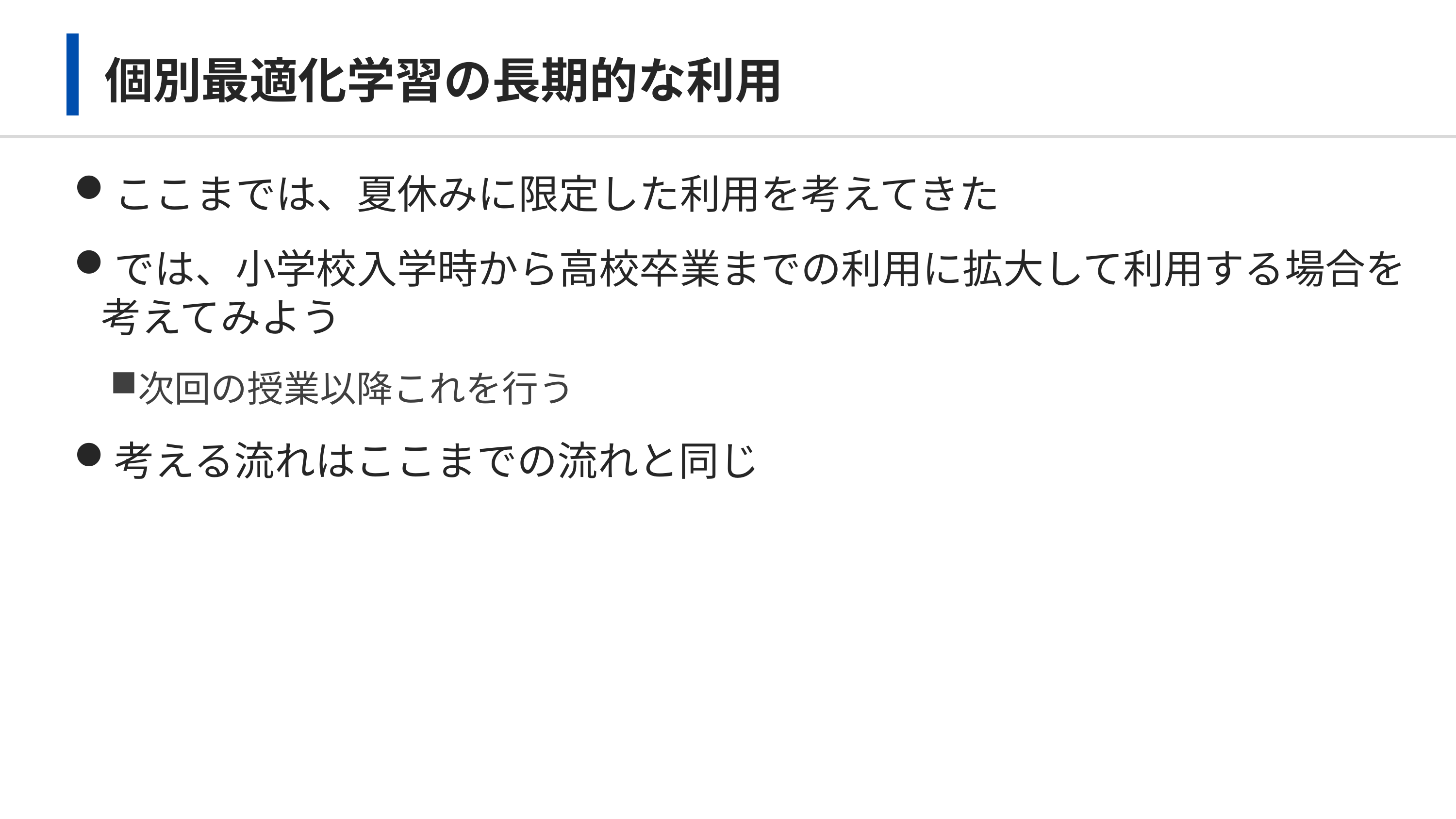

# 個別最適化学習の長期的な利用
ここまでは、夏休みに限定した利用を考えてきた
では、小学校入学時から高校卒業までの利用に拡大して利用する場合を考えてみよう
次回の授業以降これを行う
考える流れはここまでの流れと同じ